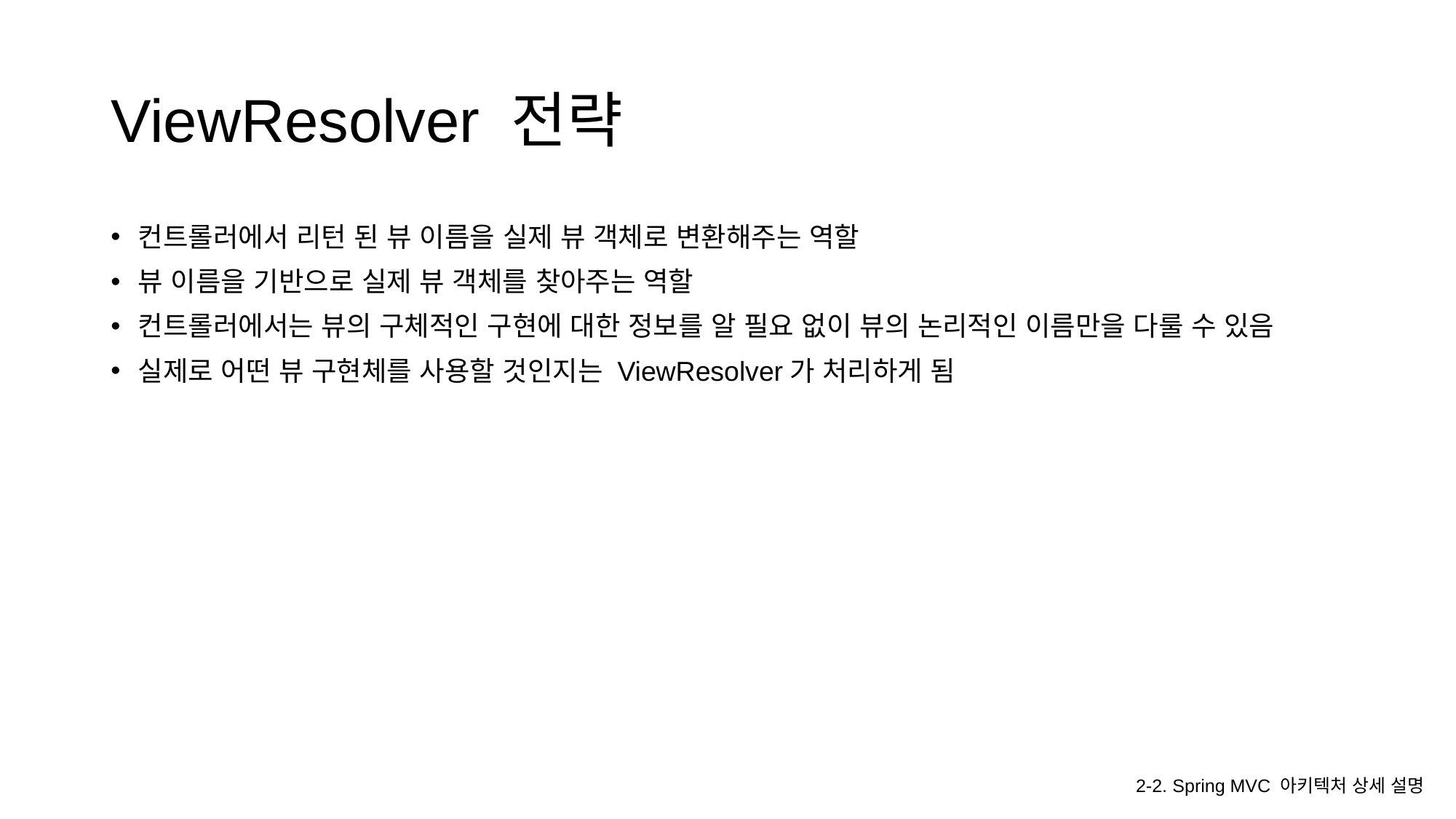

# ViewResolver 전략
컨트롤러에서 리턴 된 뷰 이름을 실제 뷰 객체로 변환해주는 역할
뷰 이름을 기반으로 실제 뷰 객체를 찾아주는 역할
컨트롤러에서는 뷰의 구체적인 구현에 대한 정보를 알 필요 없이 뷰의 논리적인 이름만을 다룰 수 있음
실제로 어떤 뷰 구현체를 사용할 것인지는 ViewResolver가 처리하게 됨
2-2. Spring MVC 아키텍처 상세 설명